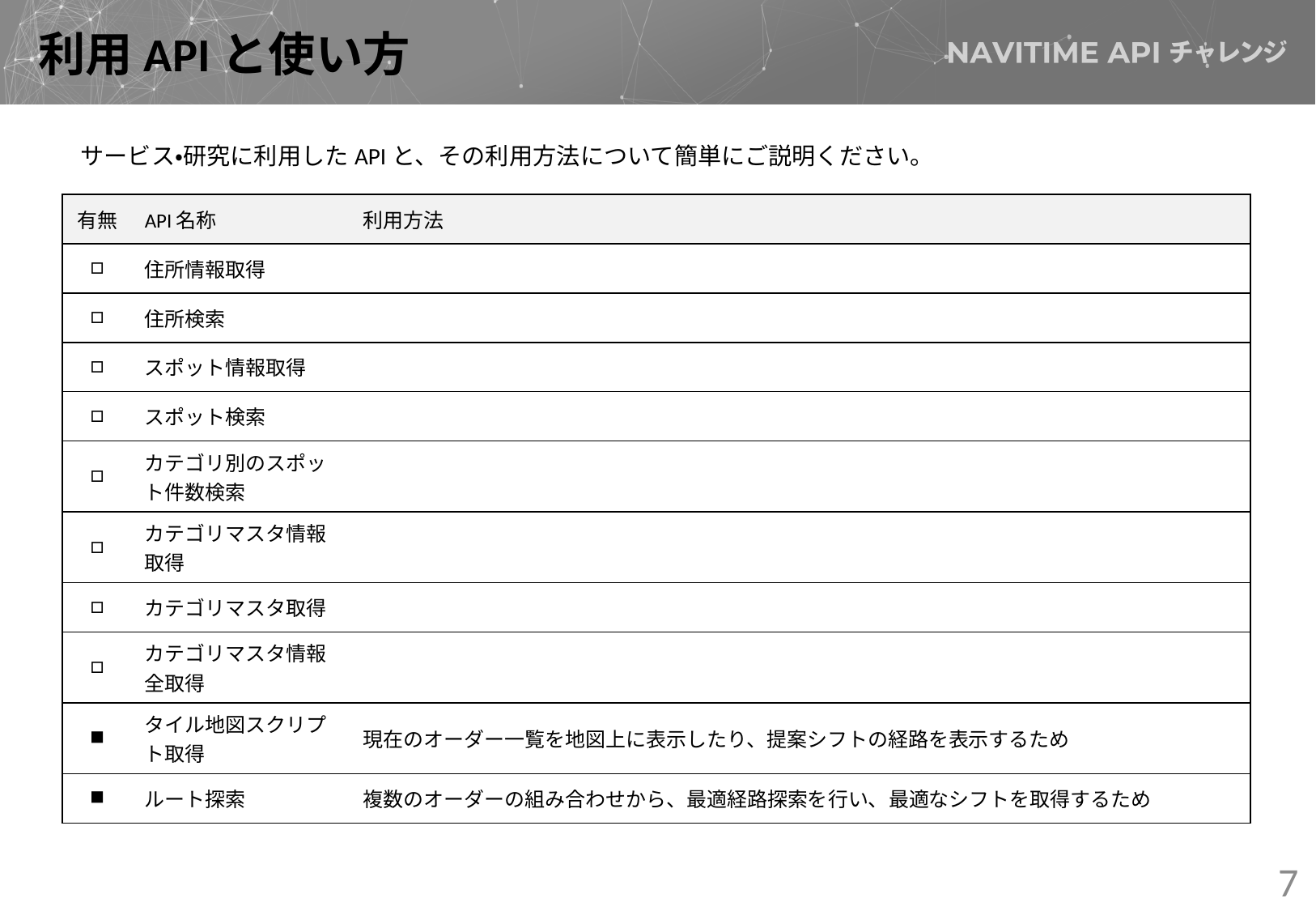

# 利用APIと使い方
サービス・研究に利用したAPIと、その利用方法について簡単にご説明ください。
| 有無 | API名称 | 利用方法 |
| --- | --- | --- |
| □ | 住所情報取得 |  |
| □ | 住所検索 |  |
| □ | スポット情報取得 |  |
| □ | スポット検索 |  |
| □ | カテゴリ別のスポット件数検索 |  |
| □ | カテゴリマスタ情報取得 |  |
| □ | カテゴリマスタ取得 |  |
| □ | カテゴリマスタ情報全取得 |  |
| ■ | タイル地図スクリプト取得 | 現在のオーダー一覧を地図上に表示したり、提案シフトの経路を表示するため |
| ■ | ルート探索 | 複数のオーダーの組み合わせから、最適経路探索を行い、最適なシフトを取得するため |
7